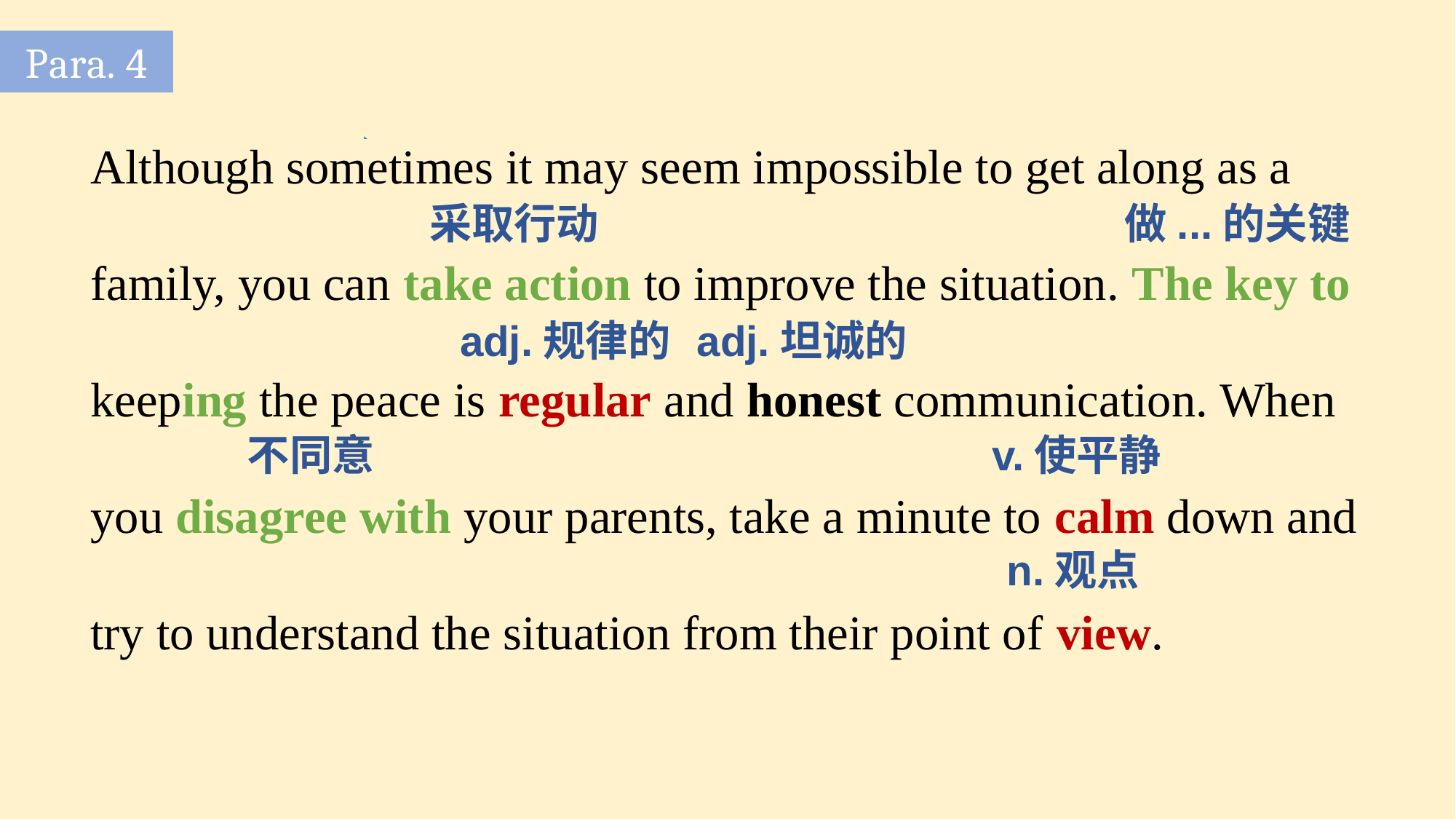

Para. 4
Although sometimes it may seem impossible to get along as a family, you can take action to improve the situation. The key to keeping the peace is regular and honest communication. When you disagree with your parents, take a minute to calm down and try to understand the situation from their point of view.

采取行动
做...的关键
adj.规律的
adj.坦诚的
不同意
v.使平静
n.观点